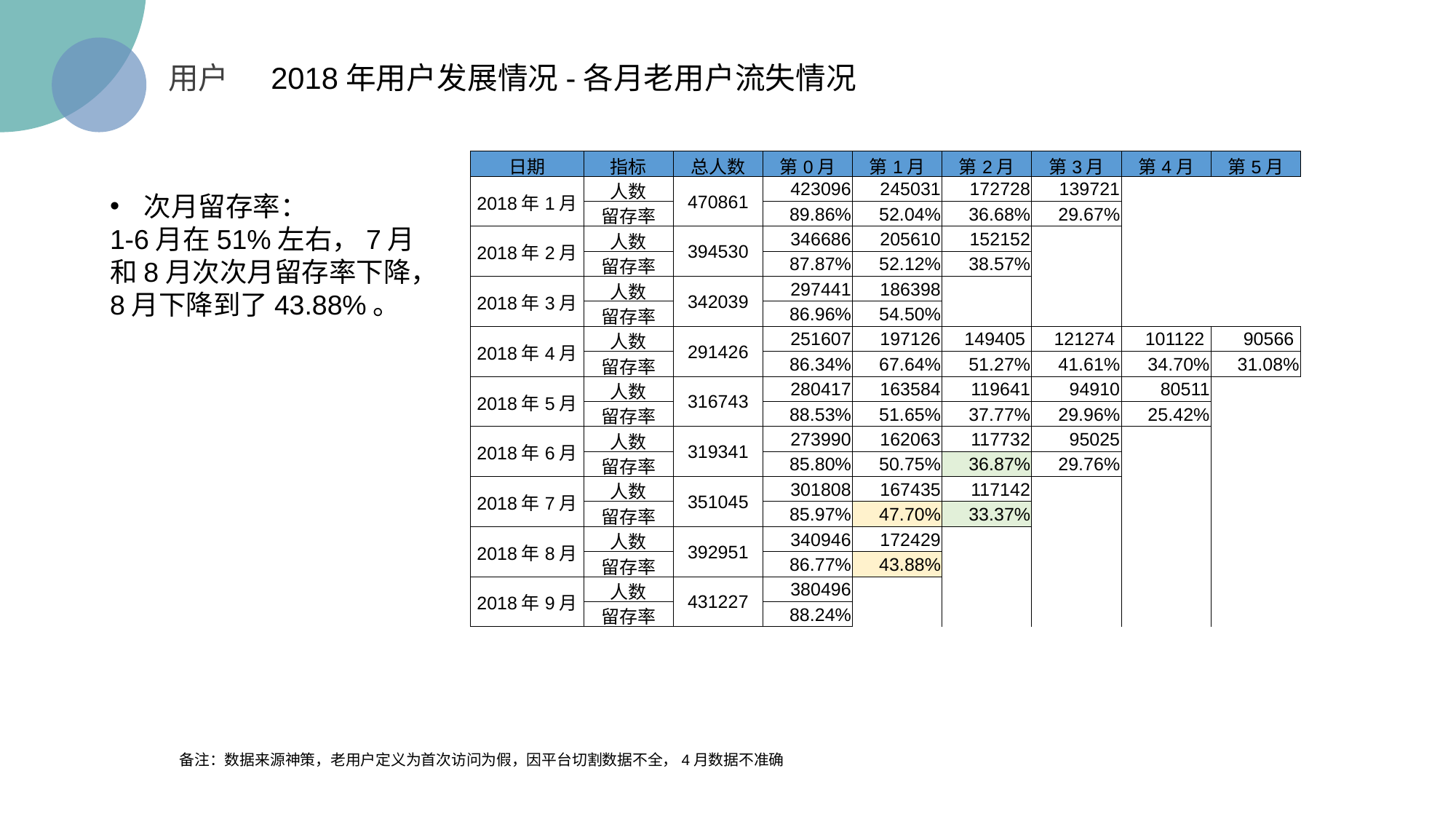

用户     2018年用户发展情况-各月老用户流失情况
| 日期 | 指标 | 总人数 | 第0月 | 第1月 | 第2月 | 第3月 | 第4月 | 第5月 |
| --- | --- | --- | --- | --- | --- | --- | --- | --- |
| 2018年1月 | 人数 | 470861 | 423096 | 245031 | 172728 | 139721 |  |  |
|  | 留存率 |  | 89.86% | 52.04% | 36.68% | 29.67% |  |  |
| 2018年2月 | 人数 | 394530 | 346686 | 205610 | 152152 |  |  |  |
|  | 留存率 |  | 87.87% | 52.12% | 38.57% |  |  |  |
| 2018年3月 | 人数 | 342039 | 297441 | 186398 |  |  |  |  |
|  | 留存率 |  | 86.96% | 54.50% |  |  |  |  |
| 2018年4月 | 人数 | 291426 | 251607 | 197126 | 149405 | 121274 | 101122 | 90566 |
|  | 留存率 |  | 86.34% | 67.64% | 51.27% | 41.61% | 34.70% | 31.08% |
| 2018年5月 | 人数 | 316743 | 280417 | 163584 | 119641 | 94910 | 80511 |  |
|  | 留存率 |  | 88.53% | 51.65% | 37.77% | 29.96% | 25.42% |  |
| 2018年6月 | 人数 | 319341 | 273990 | 162063 | 117732 | 95025 |  |  |
|  | 留存率 |  | 85.80% | 50.75% | 36.87% | 29.76% |  |  |
| 2018年7月 | 人数 | 351045 | 301808 | 167435 | 117142 |  |  |  |
|  | 留存率 |  | 85.97% | 47.70% | 33.37% |  |  |  |
| 2018年8月 | 人数 | 392951 | 340946 | 172429 |  |  |  |  |
|  | 留存率 |  | 86.77% | 43.88% |  |  |  |  |
| 2018年9月 | 人数 | 431227 | 380496 |  |  |  |  |  |
|  | 留存率 |  | 88.24% |  |  |  |  |  |
次月留存率：
1-6月在51%左右，7月和8月次次月留存率下降，8月下降到了43.88%。

备注：数据来源神策，老用户定义为首次访问为假，因平台切割数据不全，4月数据不准确